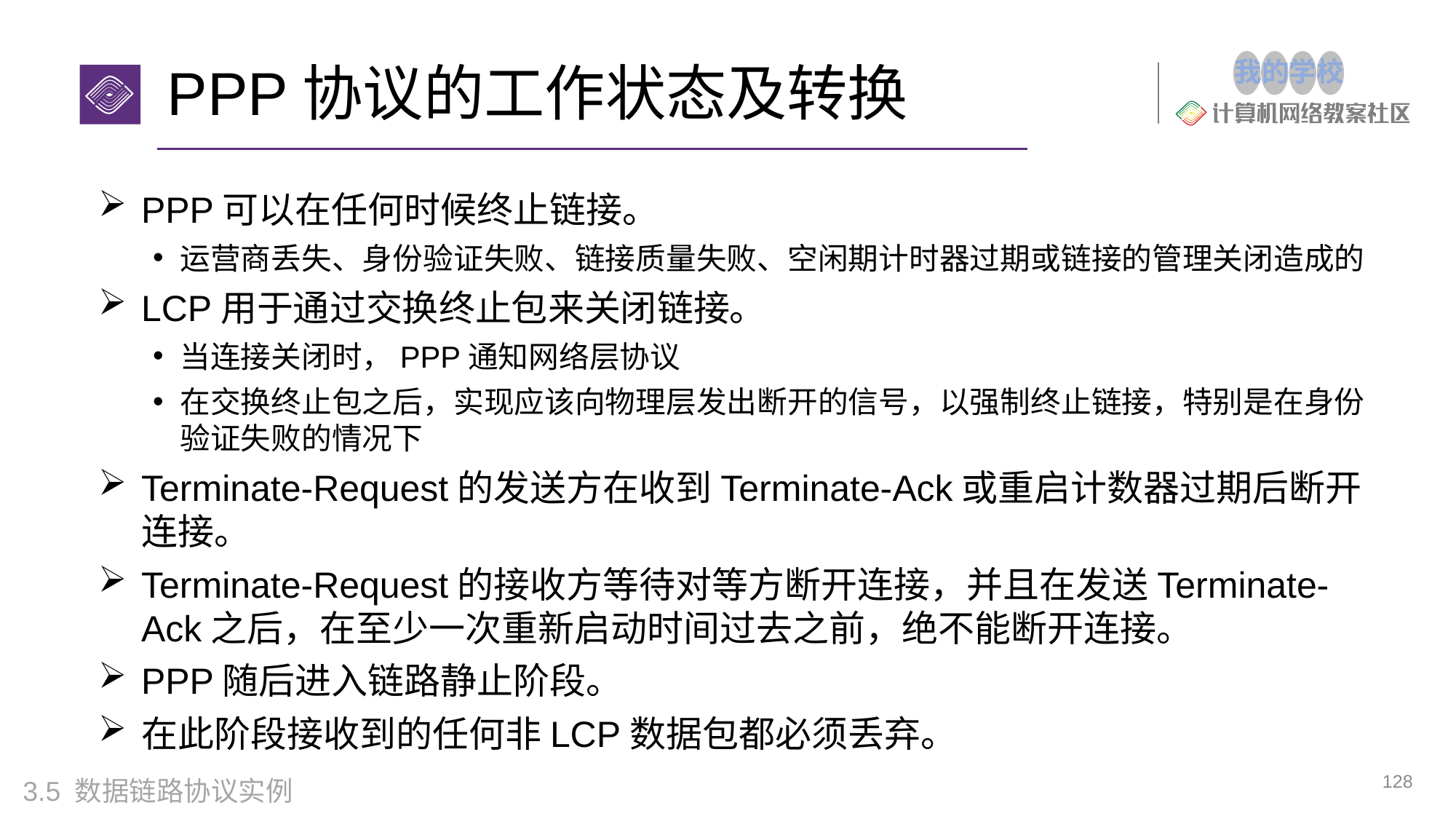

# PPP协议的工作状态及转换
PPP可以在任何时候终止链接。
运营商丢失、身份验证失败、链接质量失败、空闲期计时器过期或链接的管理关闭造成的
LCP用于通过交换终止包来关闭链接。
当连接关闭时，PPP通知网络层协议
在交换终止包之后，实现应该向物理层发出断开的信号，以强制终止链接，特别是在身份验证失败的情况下
Terminate-Request的发送方在收到Terminate-Ack或重启计数器过期后断开连接。
Terminate-Request的接收方等待对等方断开连接，并且在发送Terminate-Ack之后，在至少一次重新启动时间过去之前，绝不能断开连接。
PPP随后进入链路静止阶段。
在此阶段接收到的任何非LCP数据包都必须丢弃。
128
3.5 数据链路协议实例